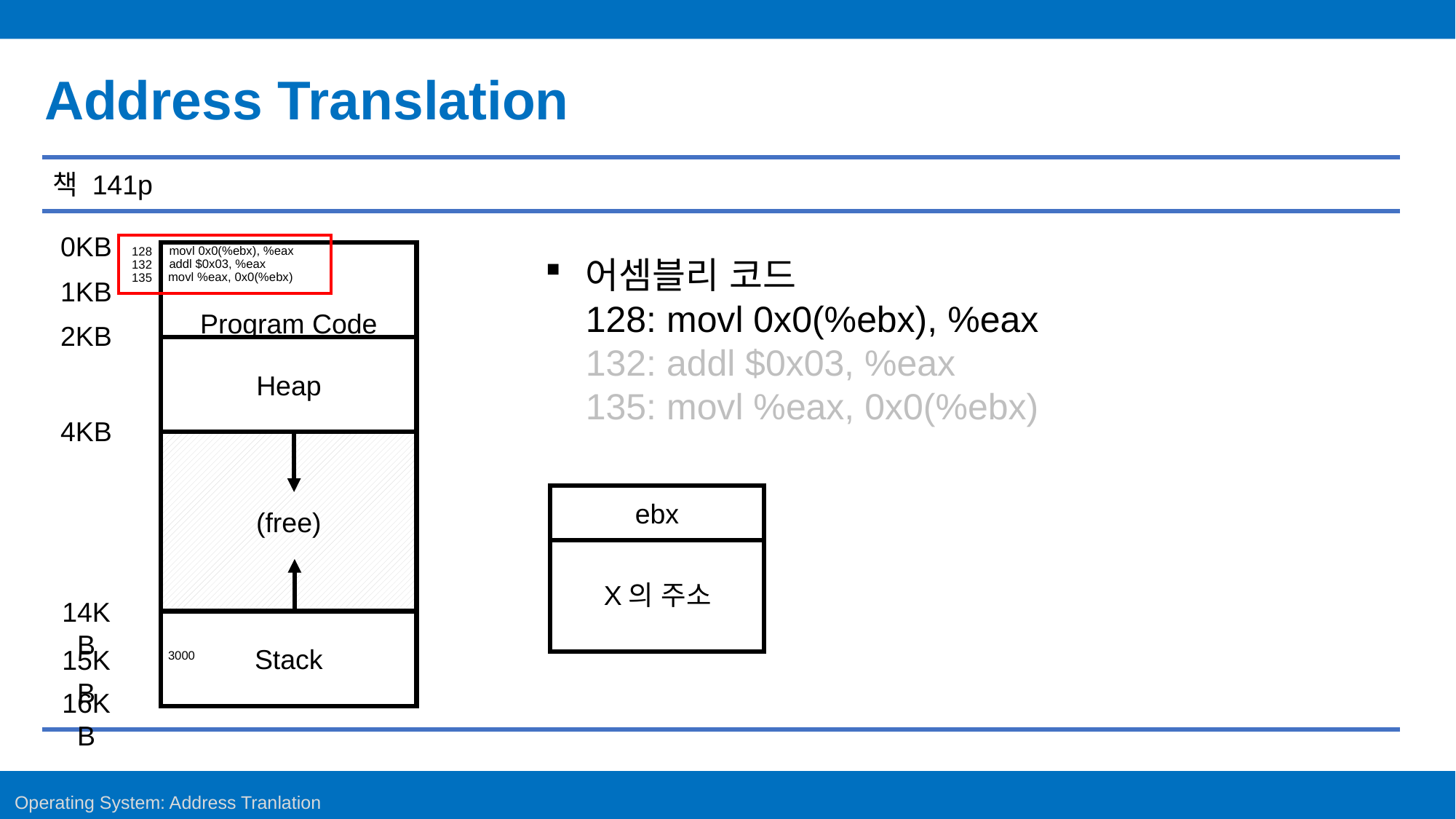

Address Translation
책 141p
0KB
movl 0x0(%ebx), %eax
128

Program Code
addl $0x03, %eax
132
movl %eax, 0x0(%ebx)
135
1KB
2KB
Heap
4KB
(free)
14KB
Stack
15KB
3000
16KB

어셈블리 코드
128: movl 0x0(%ebx), %eax
132: addl $0x03, %eax
135: movl %eax, 0x0(%ebx)
ebx

X의 주소

6
Operating System: Address Tranlation